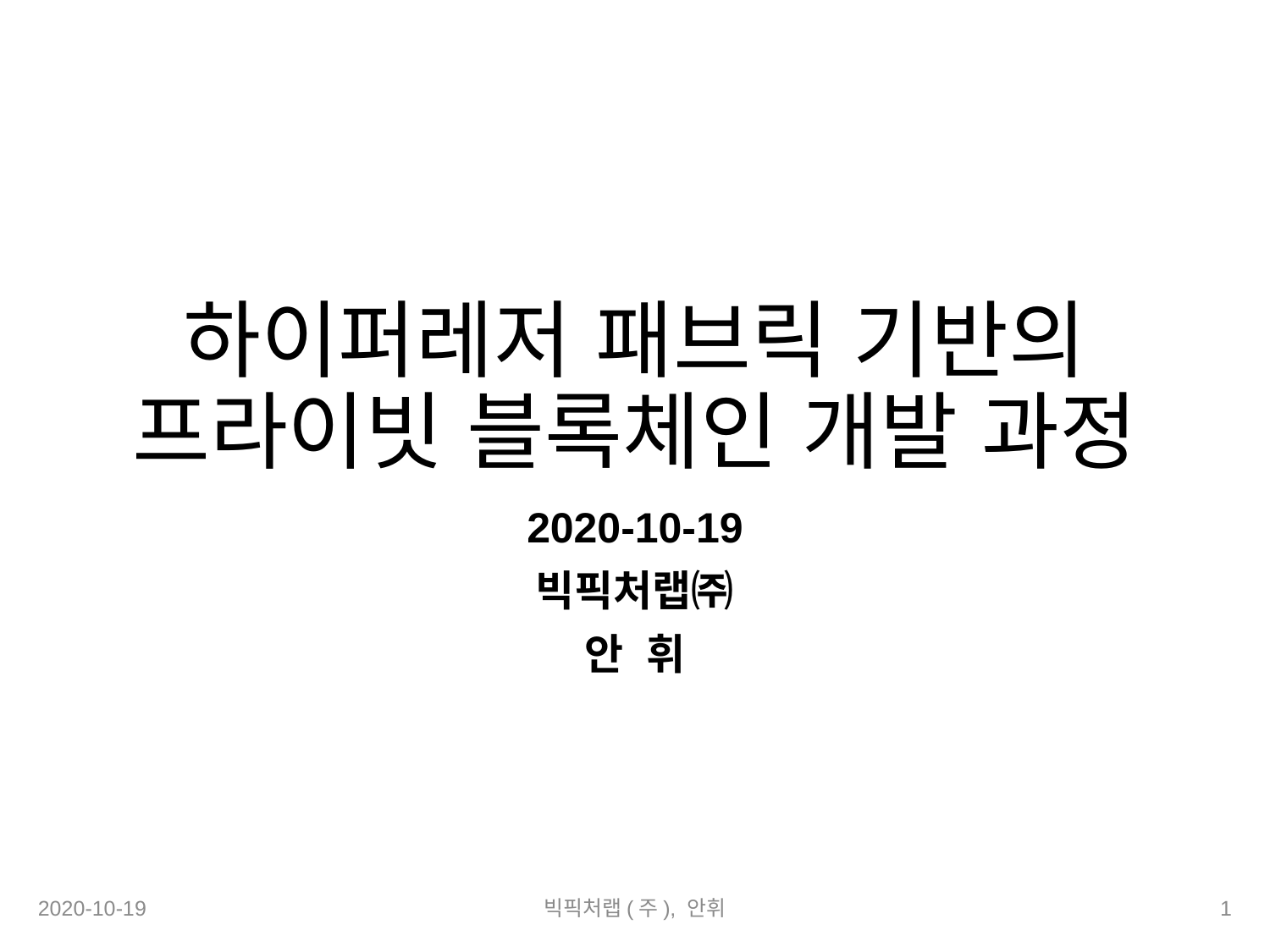

# 하이퍼레저 패브릭 기반의 프라이빗 블록체인 개발 과정
2020-10-19
빅픽처랩㈜
안  휘
1
2020-10-19
빅픽처랩(주), 안휘